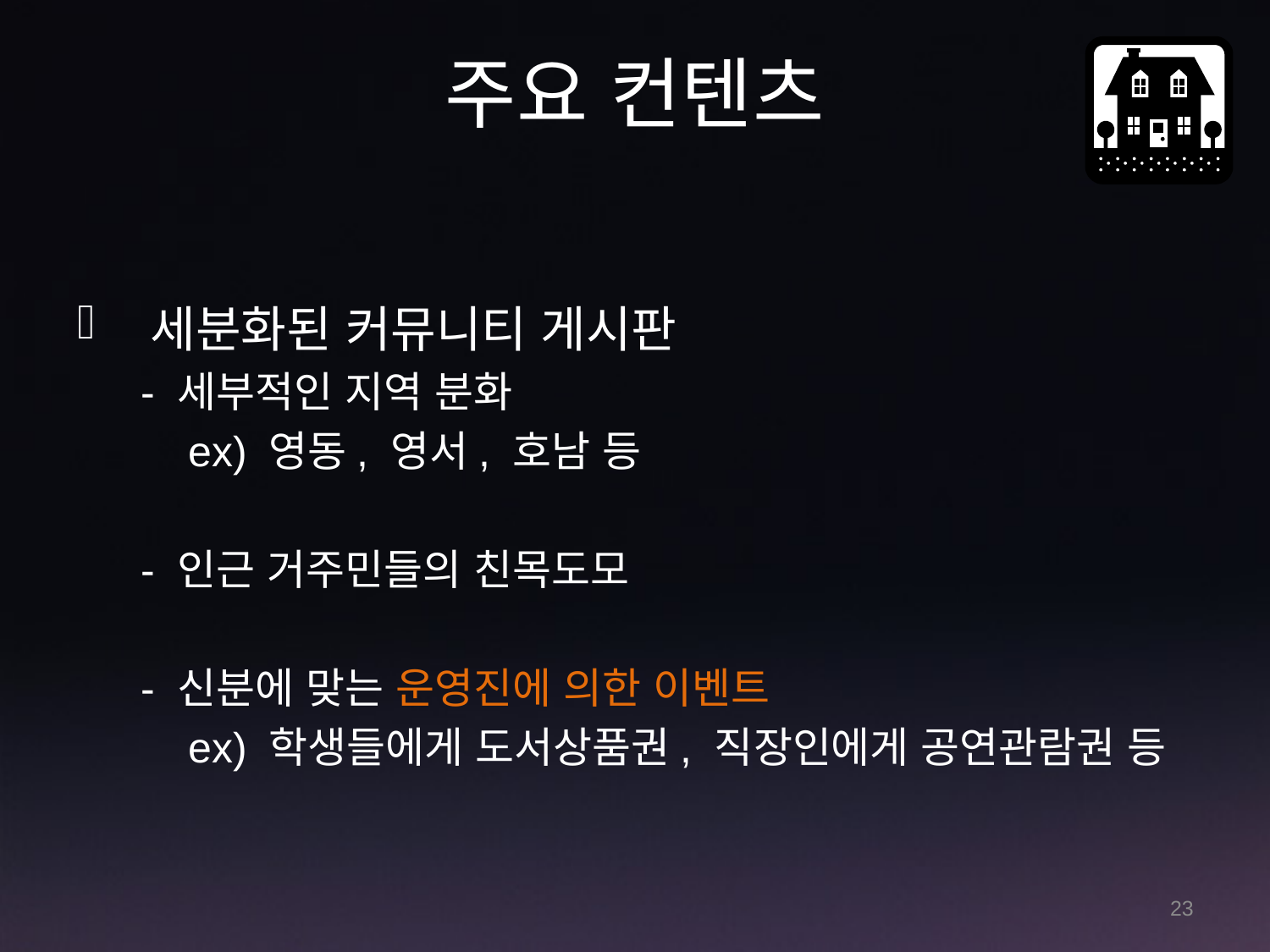

# 주요 컨텐츠
 세분화된 커뮤니티 게시판
- 세부적인 지역 분화
    ex) 영동, 영서, 호남 등

- 인근 거주민들의 친목도모

- 신분에 맞는 운영진에 의한 이벤트
    ex) 학생들에게 도서상품권, 직장인에게 공연관람권 등

23